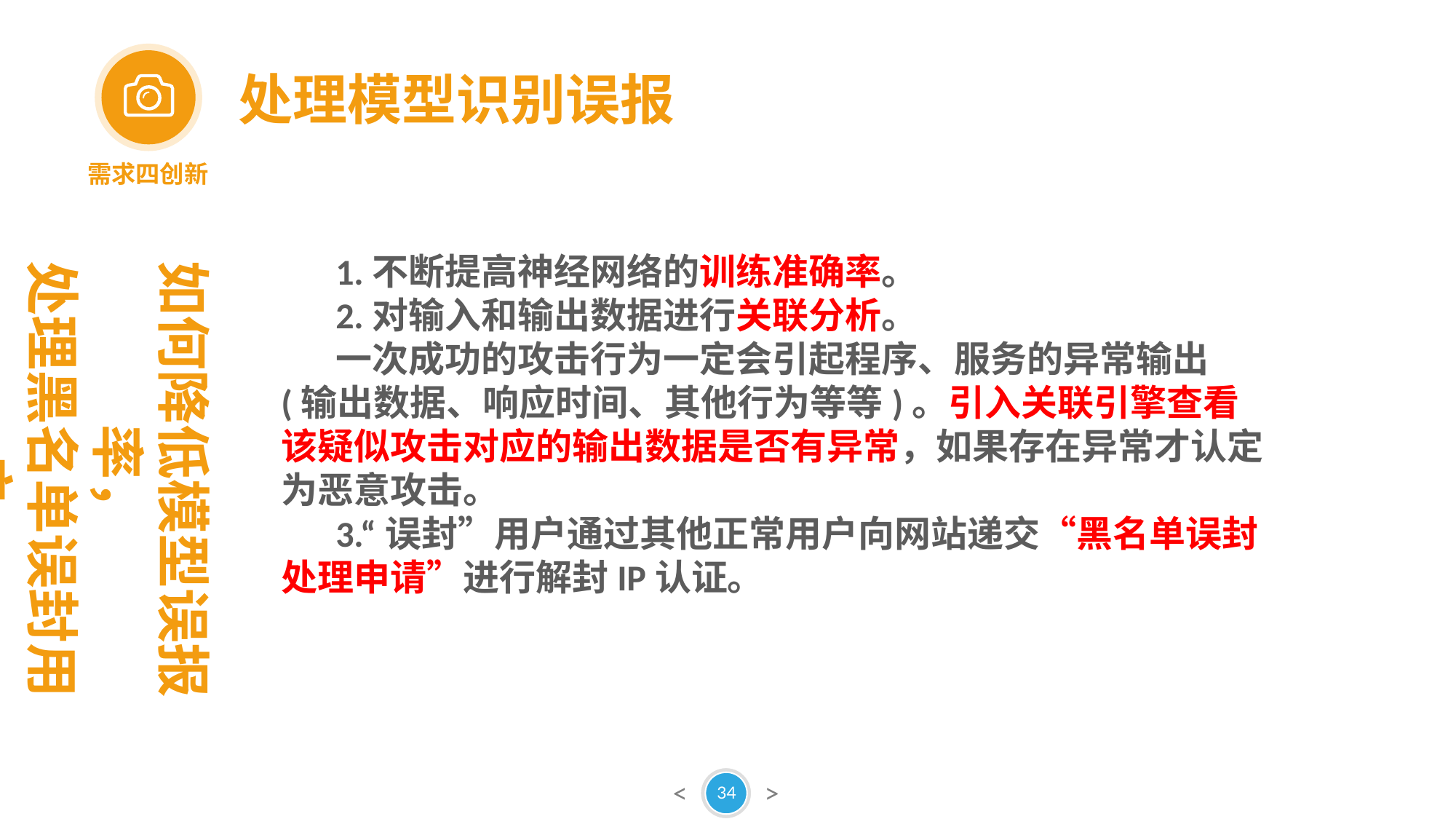

需求四创新
处理模型识别误报

如何降低模型误报率，
处理黑名单误封用户
1.不断提高神经网络的训练准确率。
2.对输入和输出数据进行关联分析。
一次成功的攻击行为一定会引起程序、服务的异常输出(输出数据、响应时间、其他行为等等)。引入关联引擎查看该疑似攻击对应的输出数据是否有异常，如果存在异常才认定为恶意攻击。
3.“误封”用户通过其他正常用户向网站递交“黑名单误封处理申请”进行解封IP认证。
34